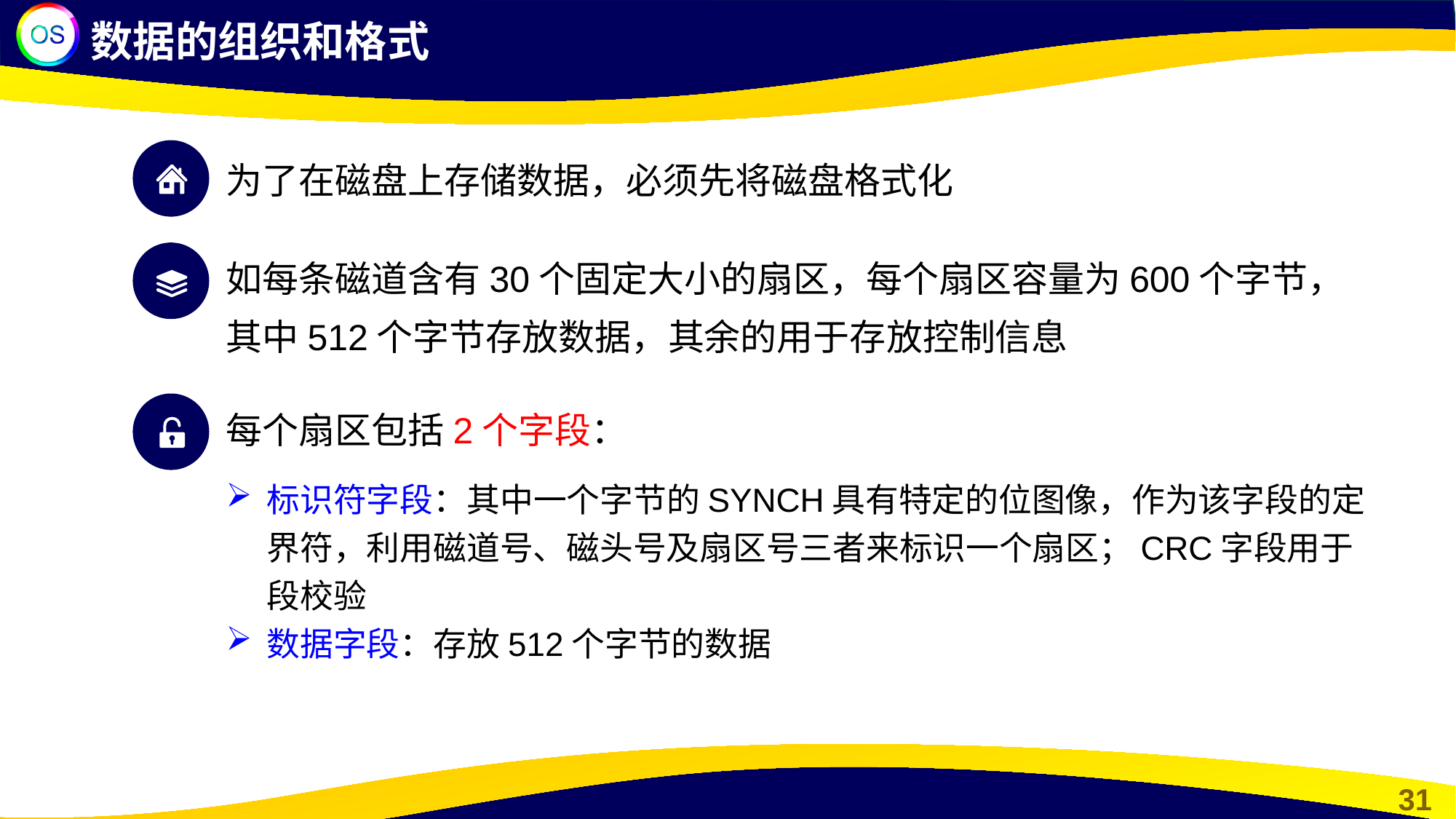

数据的组织和格式

为了在磁盘上存储数据，必须先将磁盘格式化

如每条磁道含有30个固定大小的扇区，每个扇区容量为600个字节，其中512个字节存放数据，其余的用于存放控制信息

每个扇区包括2个字段：

标识符字段：其中一个字节的SYNCH具有特定的位图像，作为该字段的定界符，利用磁道号、磁头号及扇区号三者来标识一个扇区；CRC字段用于段校验
数据字段：存放512个字节的数据